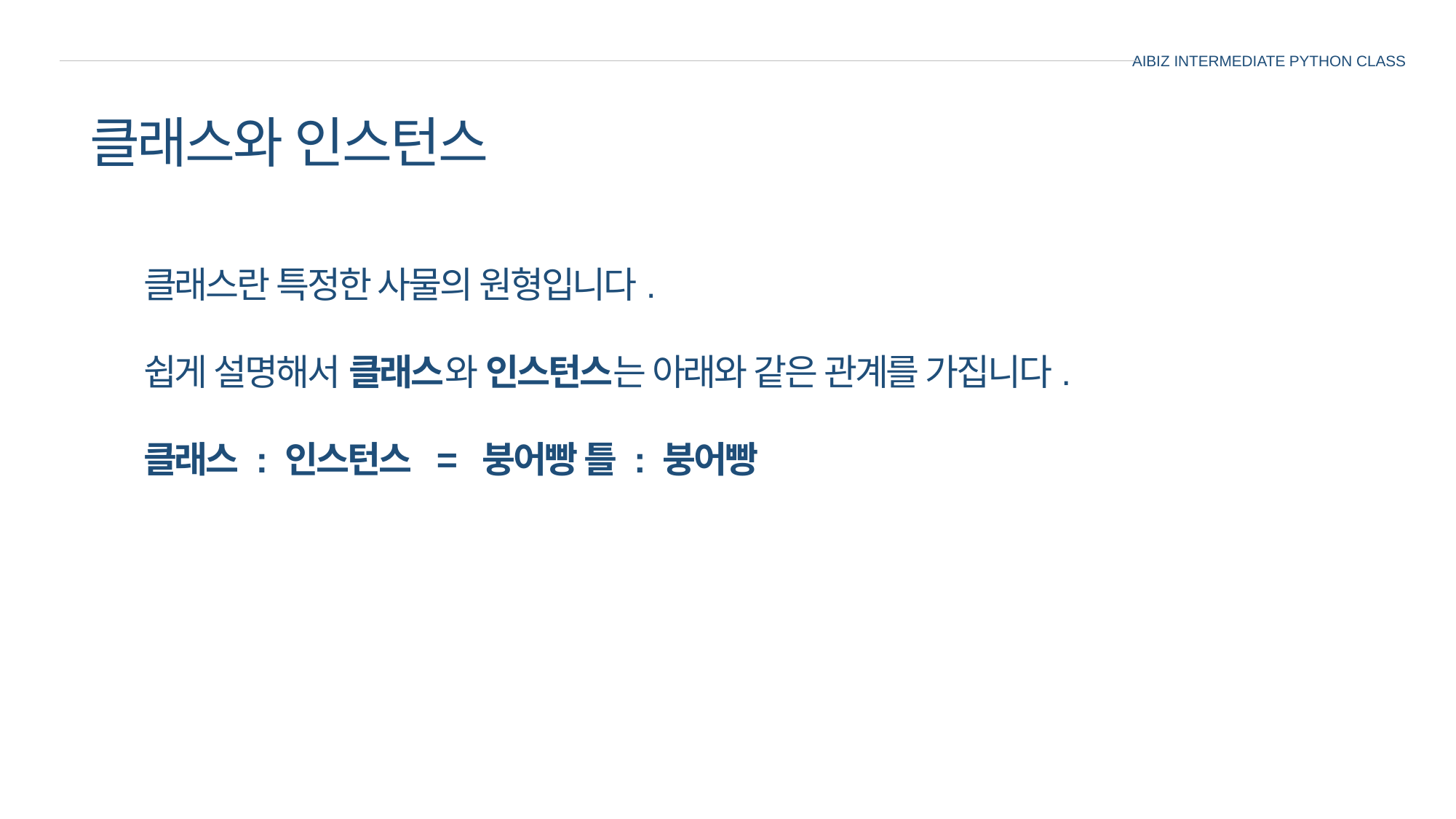

AIBIZ INTERMEDIATE PYTHON CLASS
클래스와 인스턴스
클래스란 특정한 사물의 원형입니다.

쉽게 설명해서 클래스와 인스턴스는 아래와 같은 관계를 가집니다.

클래스 : 인스턴스  =  붕어빵 틀 : 붕어빵